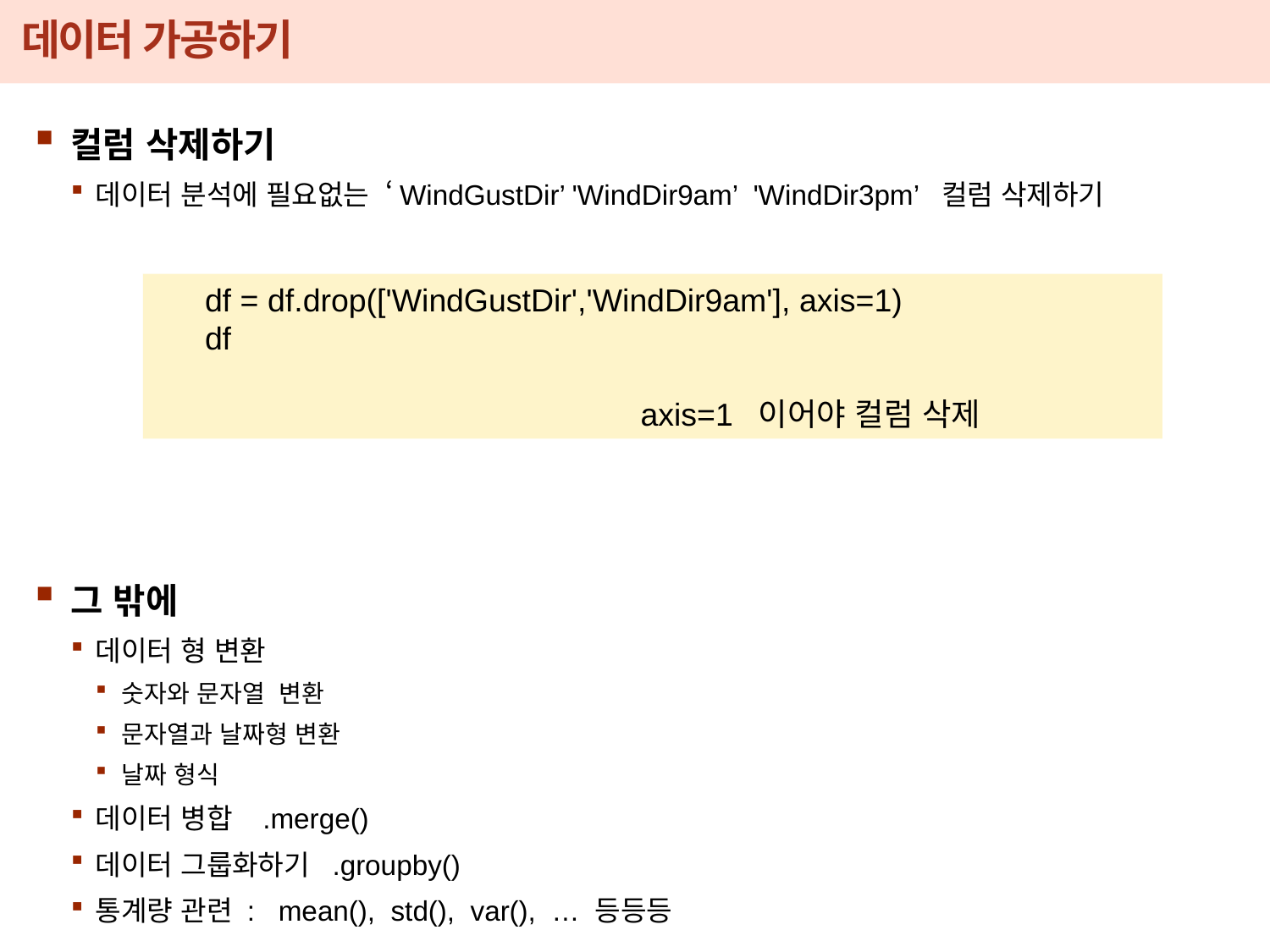

# 데이터 가공하기
컬럼 삭제하기
데이터 분석에 필요없는  ‘WindGustDir’ 'WindDir9am’  'WindDir3pm’  컬럼 삭제하기

그 밖에
데이터 형 변환
숫자와 문자열  변환
문자열과 날짜형 변환
날짜 형식
데이터 병합   .merge()
데이터 그룹화하기  .groupby()
통계량 관련 :   mean(),  std(),  var(),  … 등등등
df = df.drop(['WindGustDir','WindDir9am'], axis=1)
df

                                                 axis=1  이어야 컬럼 삭제